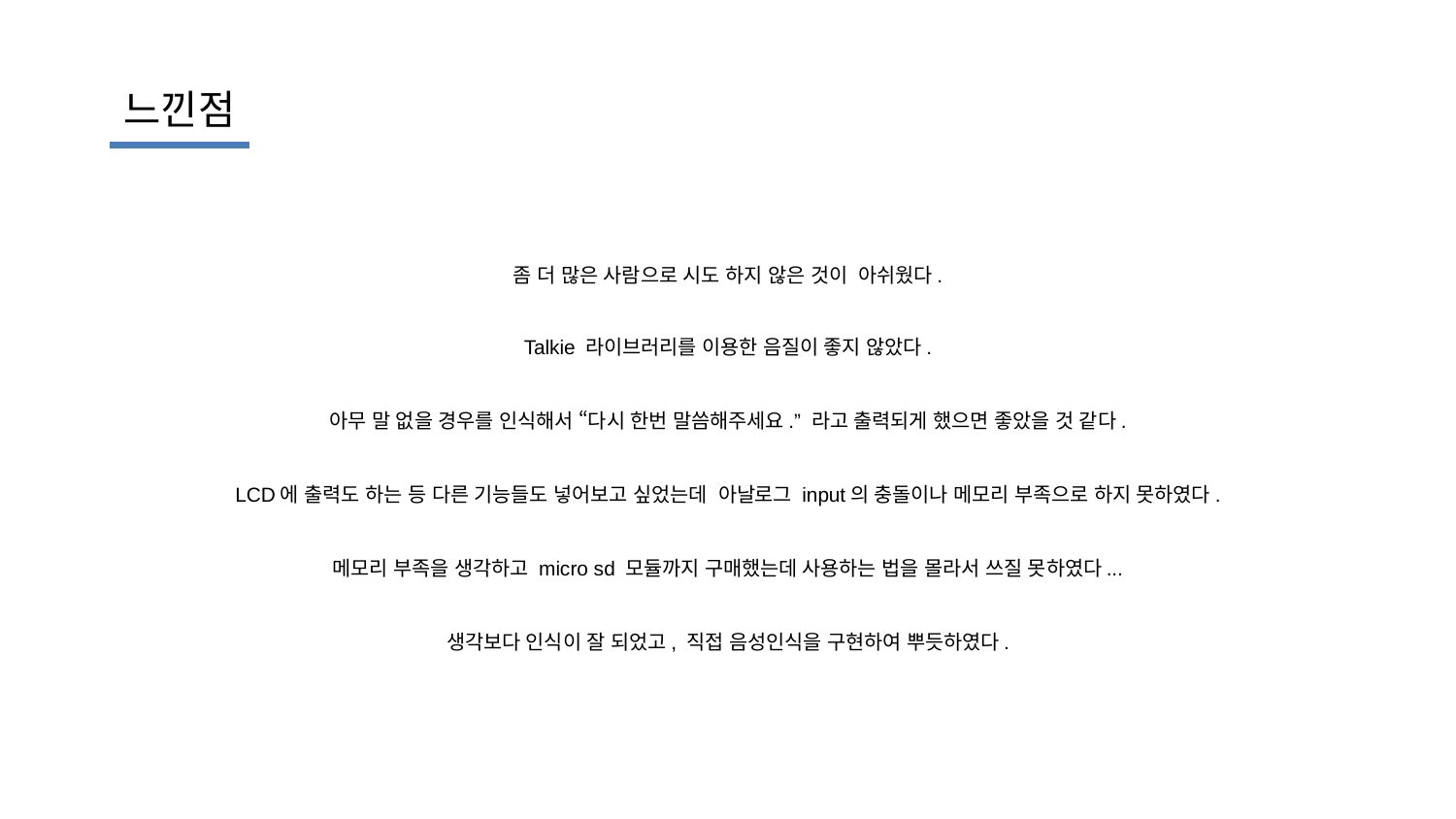

느낀점
좀 더 많은 사람으로 시도 하지 않은 것이  아쉬웠다.
Talkie 라이브러리를 이용한 음질이 좋지 않았다.
아무 말 없을 경우를 인식해서 “다시 한번 말씀해주세요.” 라고 출력되게 했으면 좋았을 것 같다.
LCD에 출력도 하는 등 다른 기능들도 넣어보고 싶었는데  아날로그 input의 충돌이나 메모리 부족으로 하지 못하였다.
메모리 부족을 생각하고 micro sd 모듈까지 구매했는데 사용하는 법을 몰라서 쓰질 못하였다...
생각보다 인식이 잘 되었고, 직접 음성인식을 구현하여 뿌듯하였다.